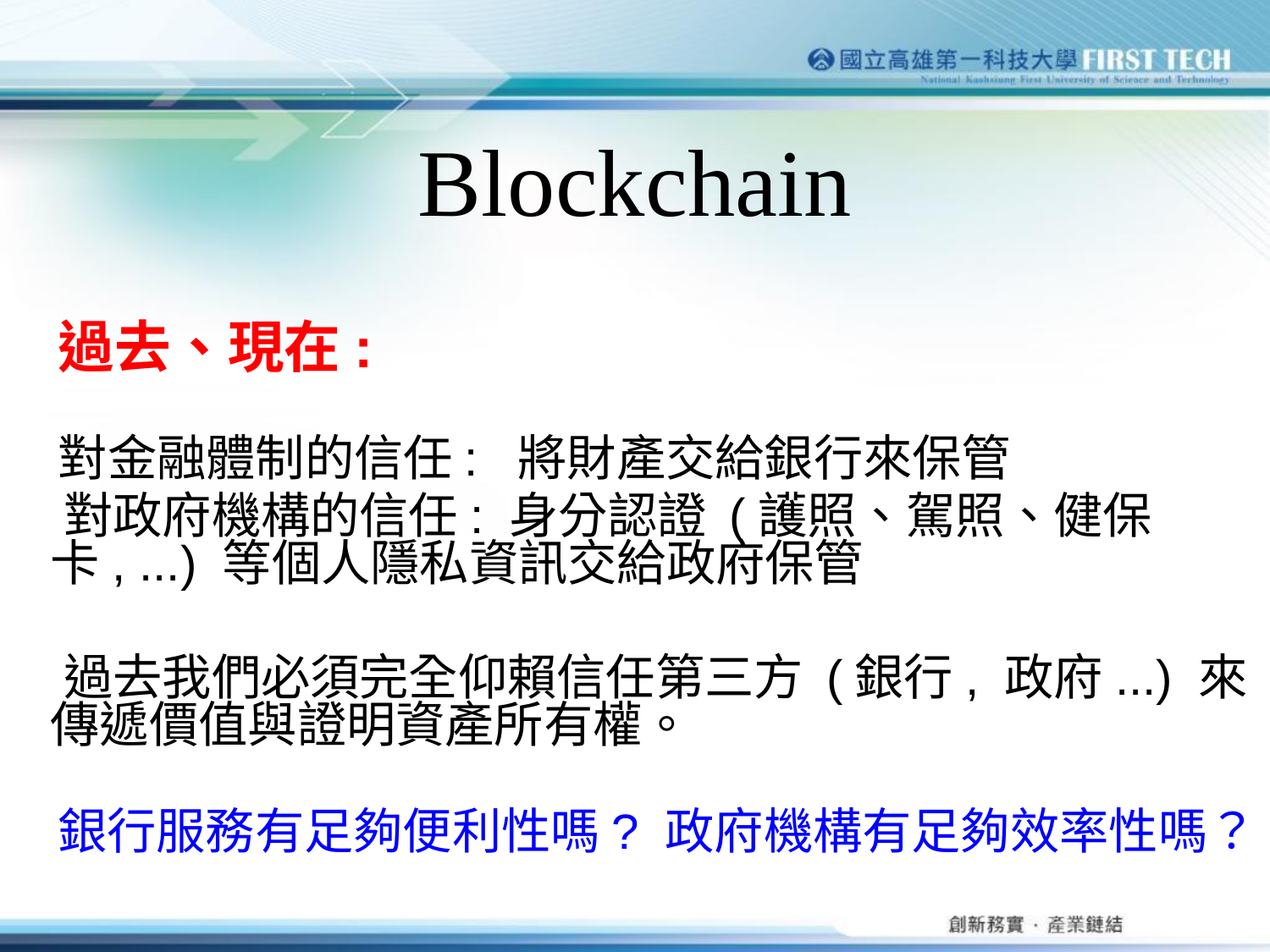

Blockchain

   過去、現在:

   對金融體制的信任:  將財產交給銀行來保管
   對政府機構的信任: 身分認證 (護照、駕照、健保卡, ...) 等個人隱私資訊交給政府保管

   過去我們必須完全仰賴信任第三方 (銀行, 政府...) 來傳遞價值與證明資產所有權。

   銀行服務有足夠便利性嗎? 政府機構有足夠效率性嗎？